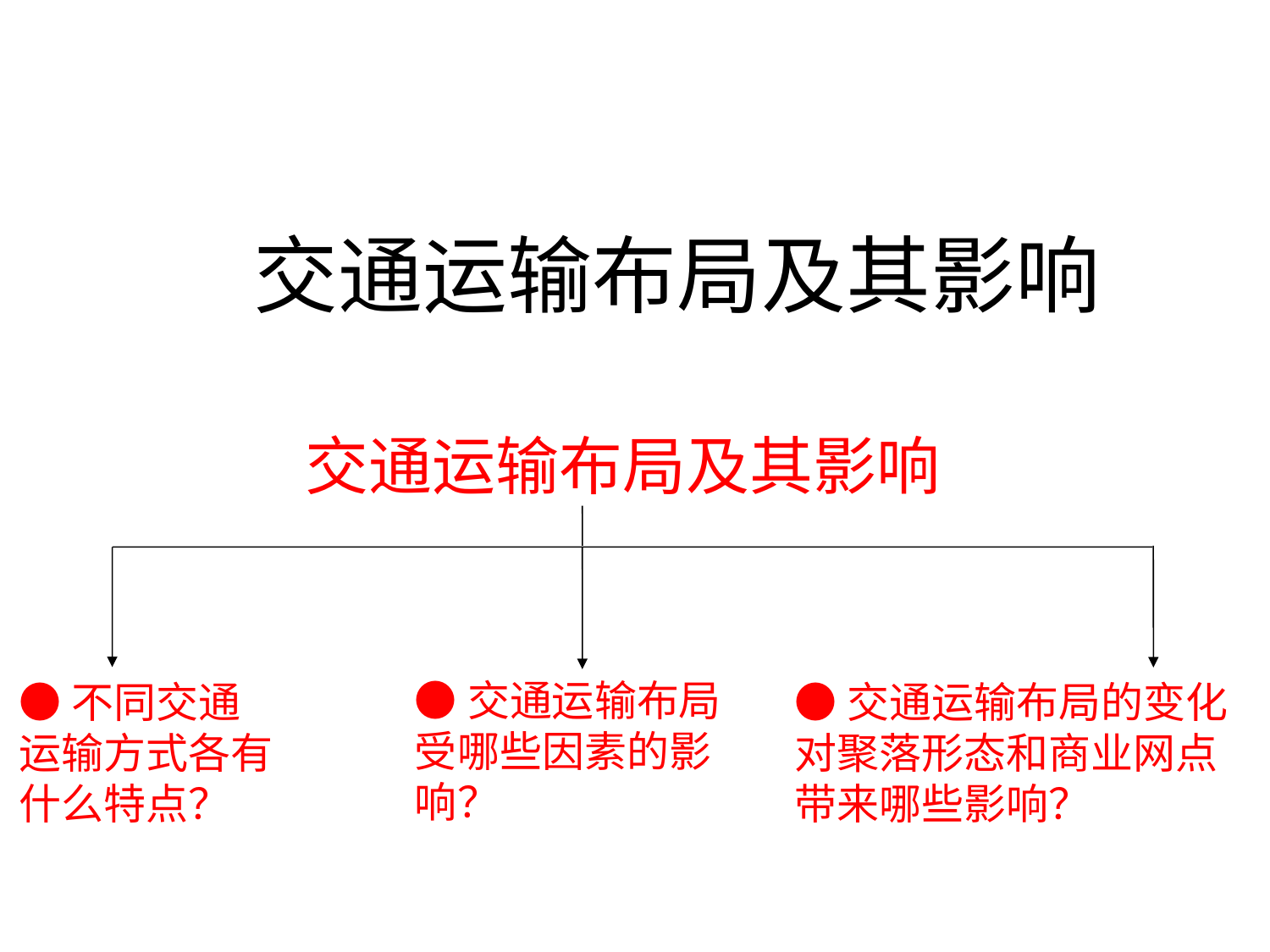

交通运输布局及其影响
交通运输布局及其影响

●交通运输布局受哪些因素的影响？
●不同交通运输方式各有什么特点？
●交通运输布局的变化对聚落形态和商业网点带来哪些影响？